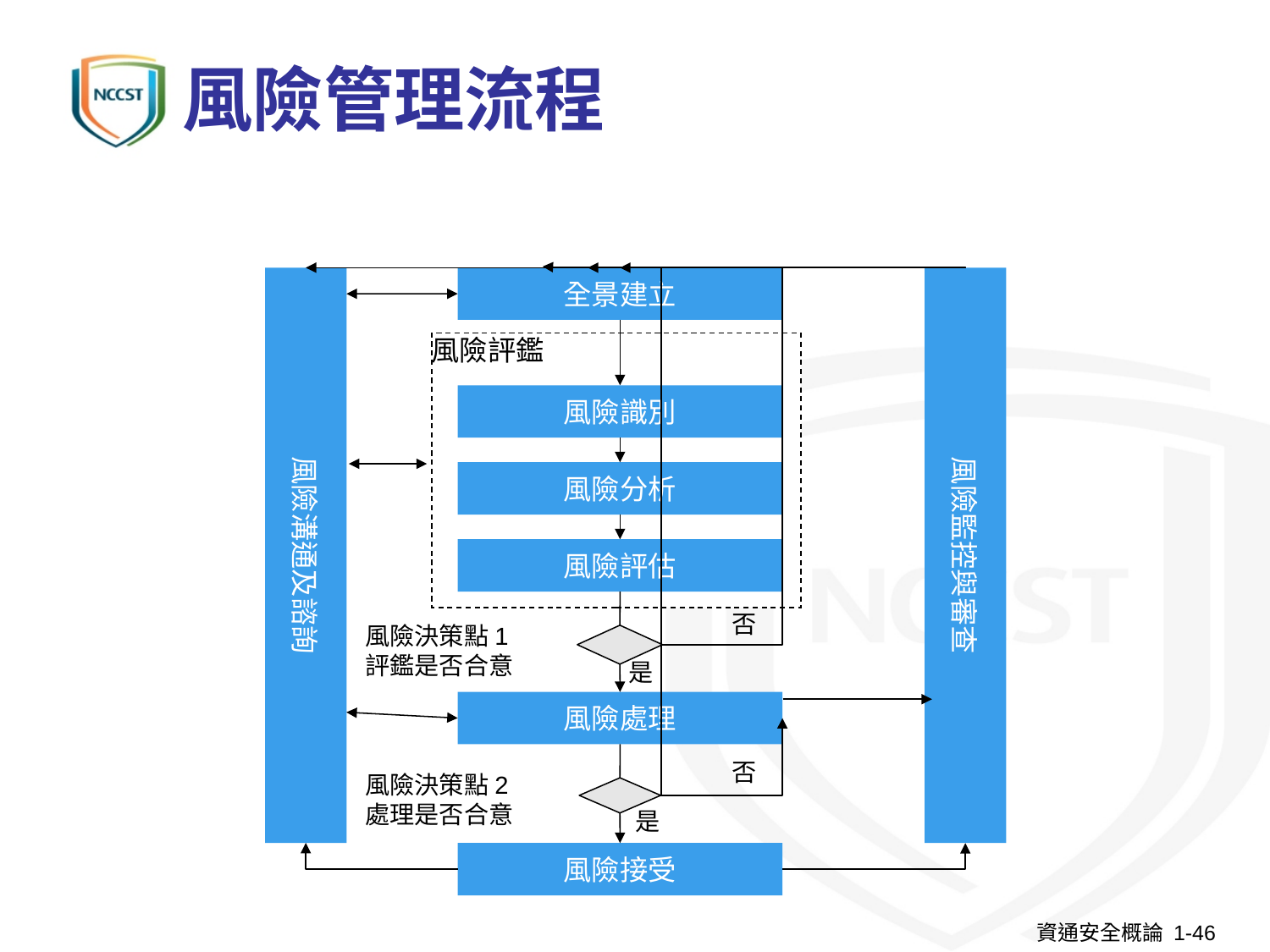

# 風險管理流程
風險溝通及諮詢
全景建立
風險監控與審查

風險評鑑
風險識別
風險分析
風險評估
否
風險決策點1
評鑑是否合意

是
風險處理
否
風險決策點2
處理是否合意

是
風險接受